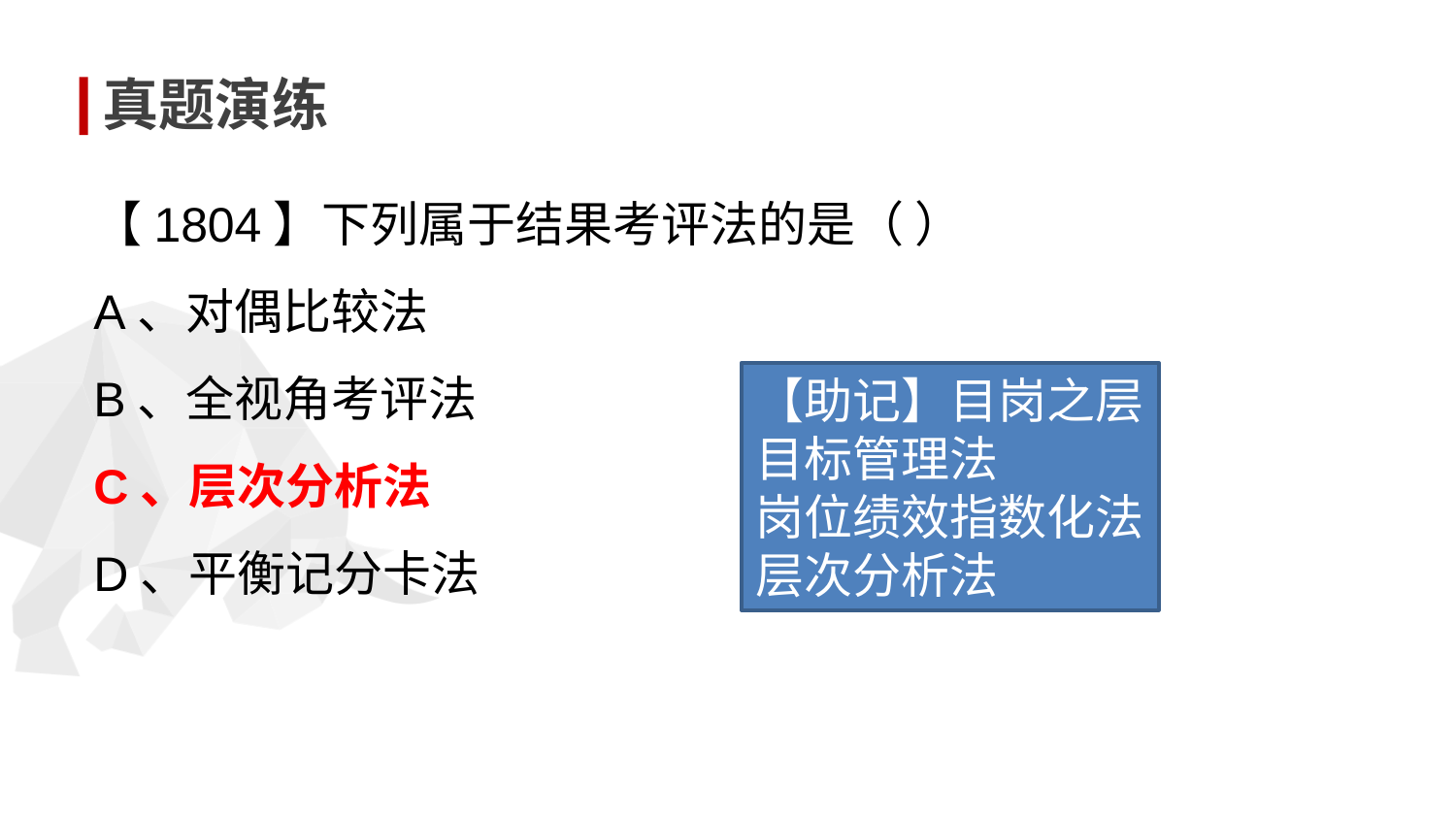

真题演练
【1804】下列属于结果考评法的是（ ）
A、对偶比较法
B、全视角考评法
C、层次分析法
D、平衡记分卡法
【助记】目岗之层
目标管理法
岗位绩效指数化法
层次分析法